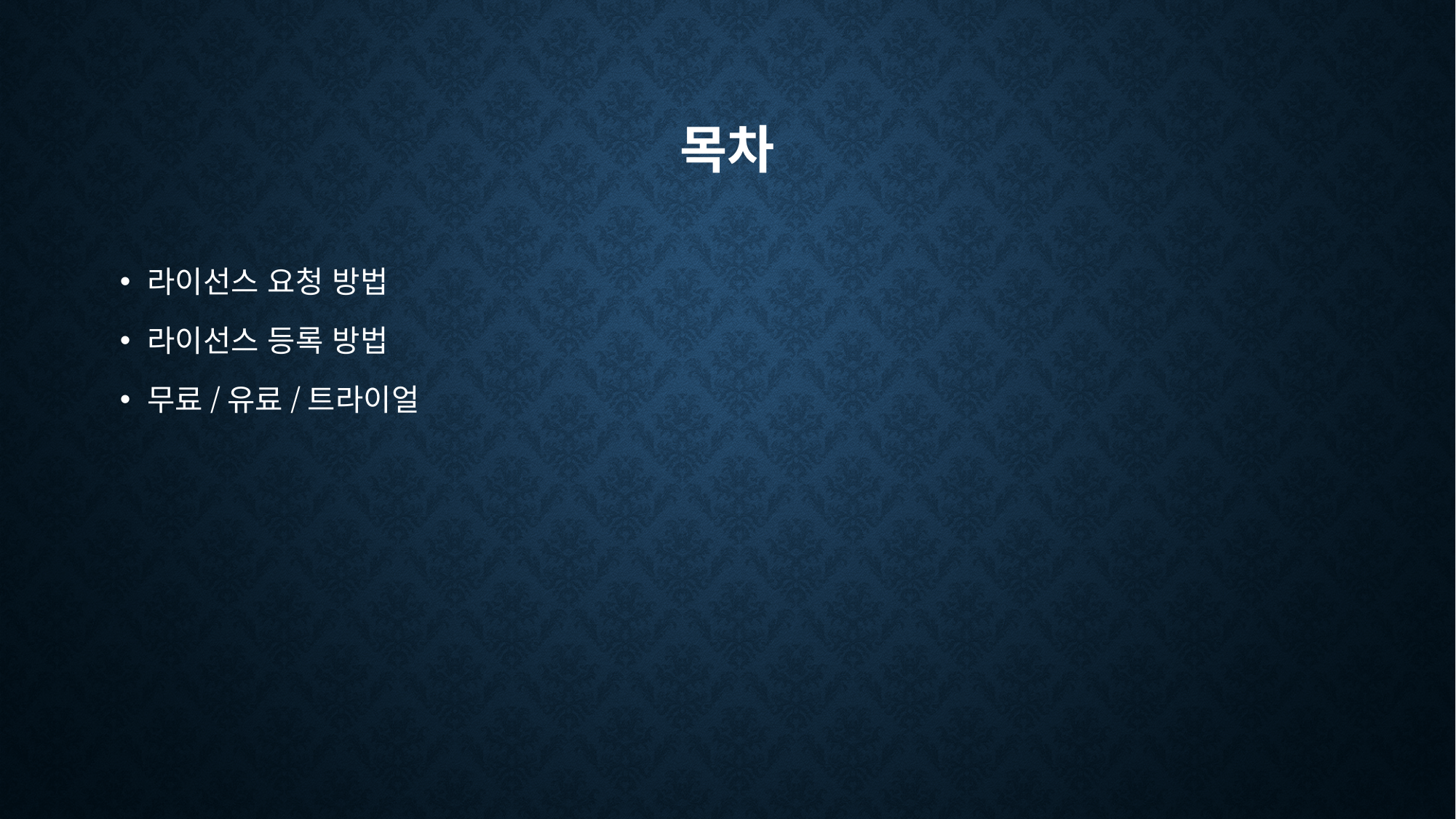

# 목차
라이선스 요청 방법
라이선스 등록 방법
무료/유료/트라이얼